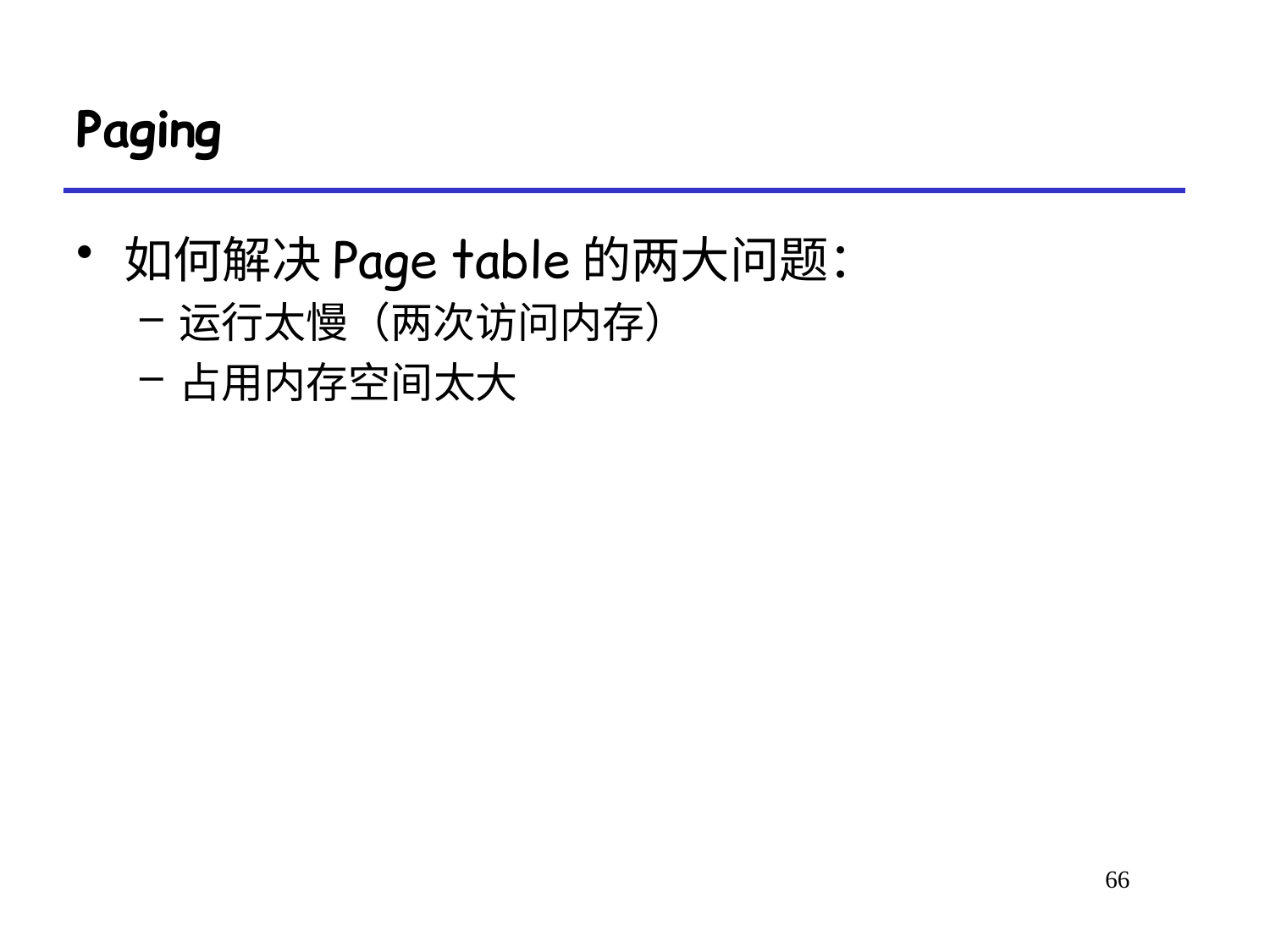

# Paging
如何解决Page table的两大问题：
运行太慢（两次访问内存）
占用内存空间太大
66